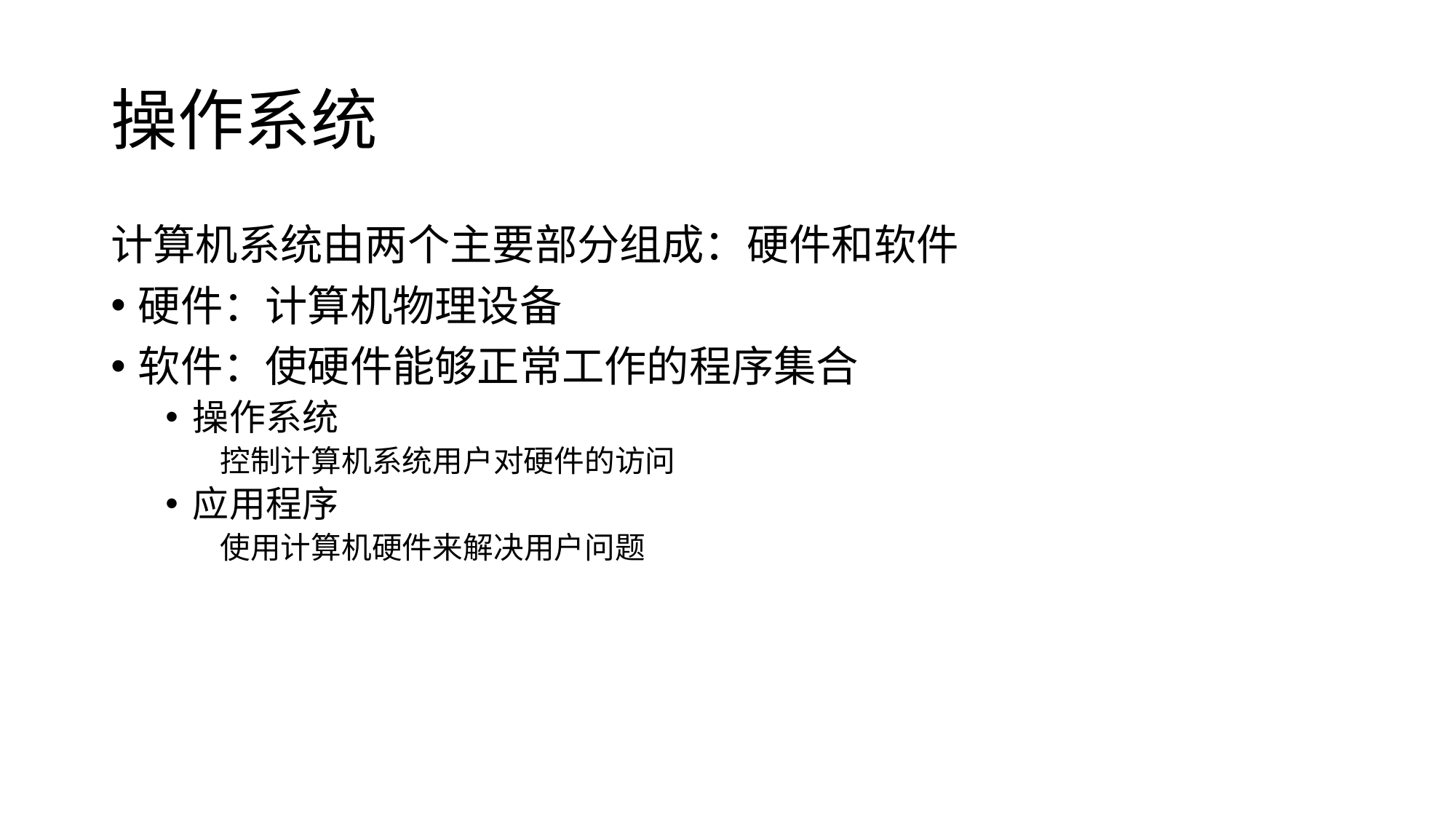

# 操作系统
计算机系统由两个主要部分组成：硬件和软件
硬件：计算机物理设备
软件：使硬件能够正常工作的程序集合
操作系统
控制计算机系统用户对硬件的访问
应用程序
使用计算机硬件来解决用户问题